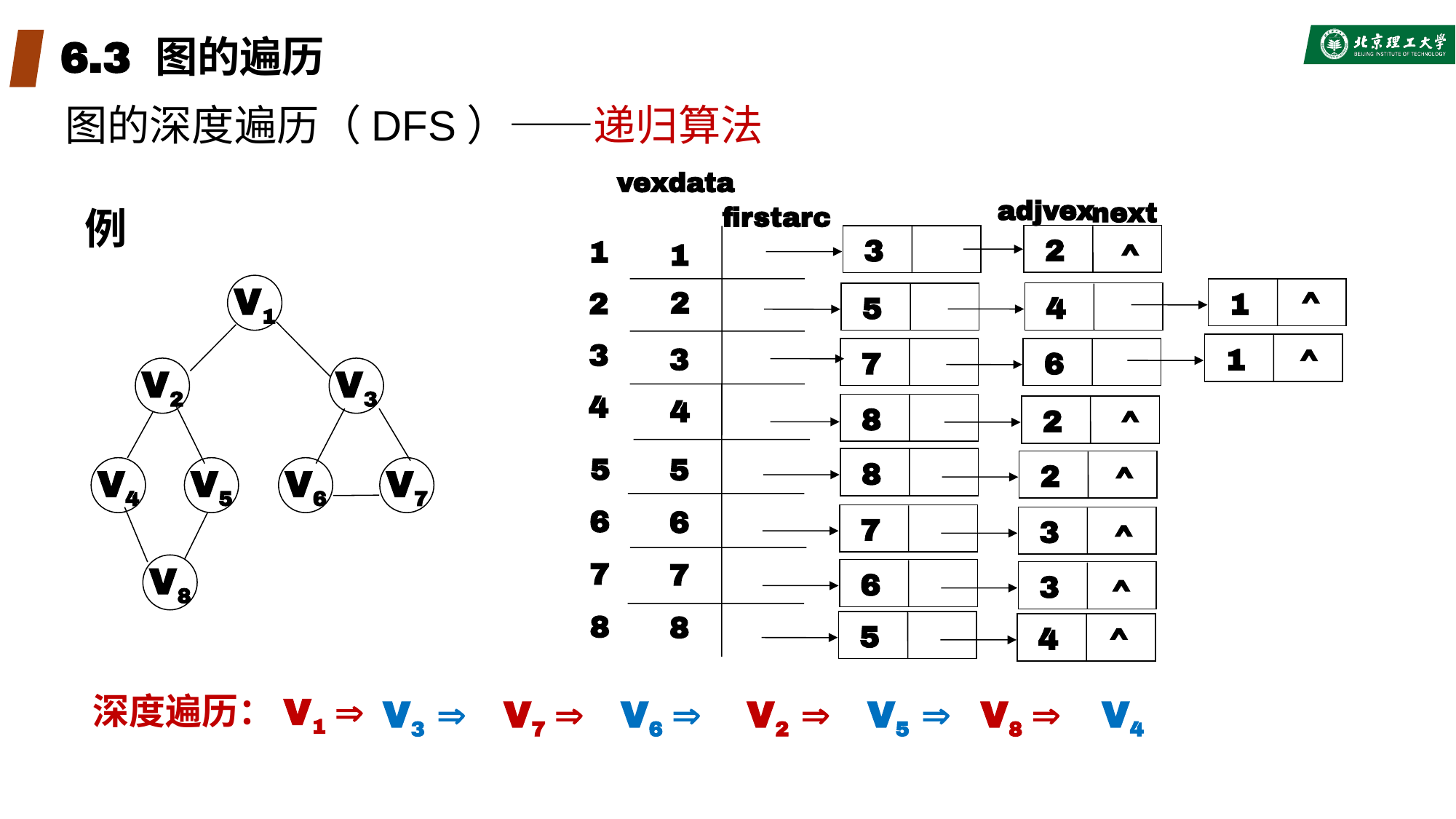

# 6.3 图的遍历
图的深度遍历（DFS）——递归算法
vexdata
adjvex
next
firstarc
 2

 3

1
1
^

^
2
2
 1

 4

 5

3

 1

3
^
 7

 6

4

4
 8

 2

^

5
5
 8

 2

^

6
6
 7

 3

^

7
7
 6

 3

^
8
8

 5

 4

^
例
V1

V2
V3

V4
V5
V6
V7

V8
深度遍历：V1 ⇒
V3 ⇒
V7 ⇒
V6 ⇒
V2 ⇒
V5 ⇒
V8 ⇒
V4